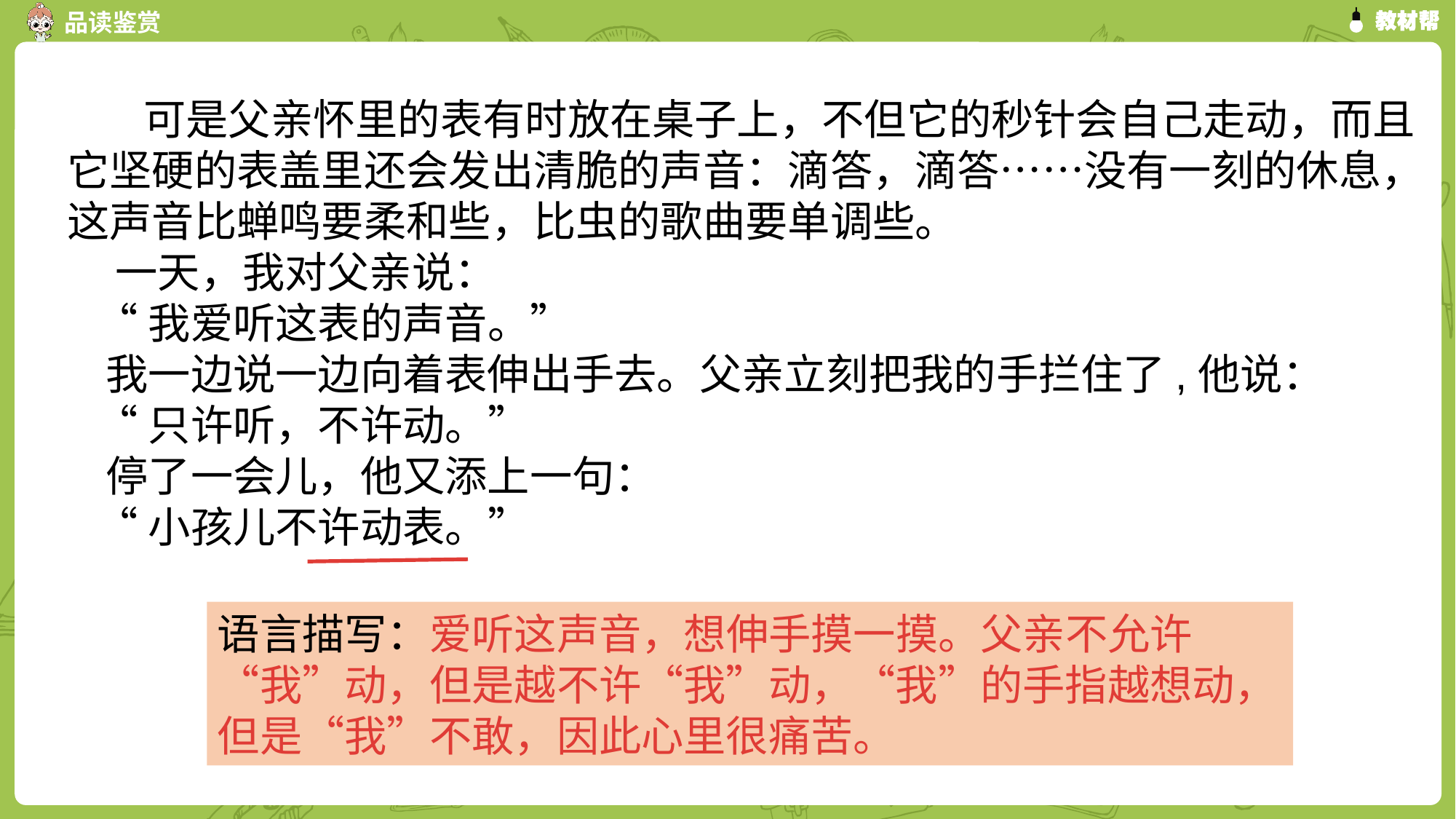

可是父亲怀里的表有时放在桌子上，不但它的秒针会自己走动，而且它坚硬的表盖里还会发出清脆的声音：滴答，滴答……没有一刻的休息，这声音比蝉鸣要柔和些，比虫的歌曲要单调些。
    一天，我对父亲说：
   “我爱听这表的声音。”
   我一边说一边向着表伸出手去。父亲立刻把我的手拦住了,他说：
   “只许听，不许动。”
   停了一会儿，他又添上一句：
   “小孩儿不许动表。”
语言描写：爱听这声音，想伸手摸一摸。父亲不允许“我”动，但是越不许“我”动，“我”的手指越想动，但是“我”不敢，因此心里很痛苦。